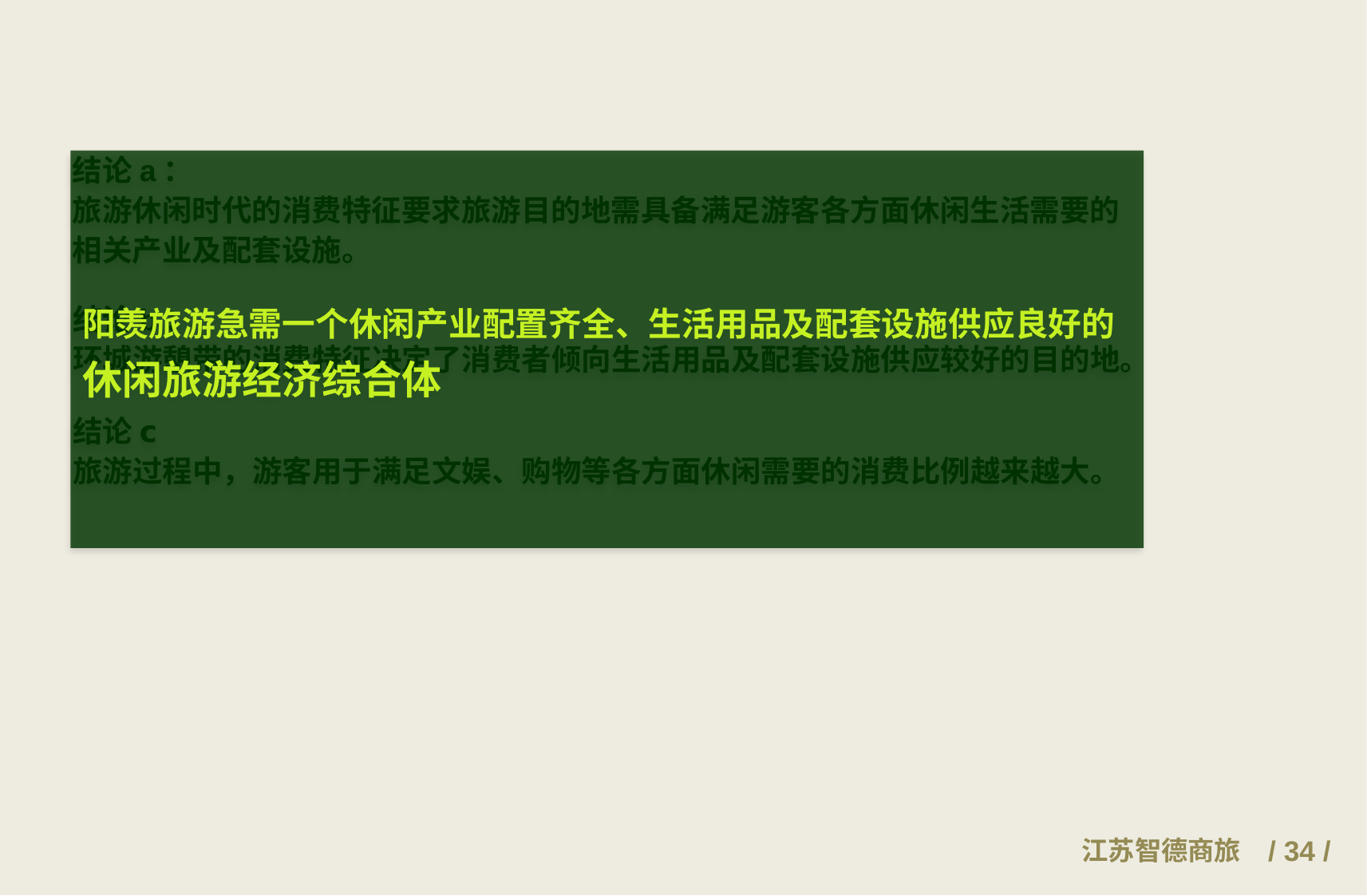

结论a：
旅游休闲时代的消费特征要求旅游目的地需具备满足游客各方面休闲生活需要的相关产业及配套设施。

阳羡旅游急需一个休闲产业配置齐全、生活用品及配套设施供应良好的
休闲旅游经济综合体

结论b：
环城游憩带的消费特征决定了消费者倾向生活用品及配套设施供应较好的目的地。
结论c
旅游过程中，游客用于满足文娱、购物等各方面休闲需要的消费比例越来越大。